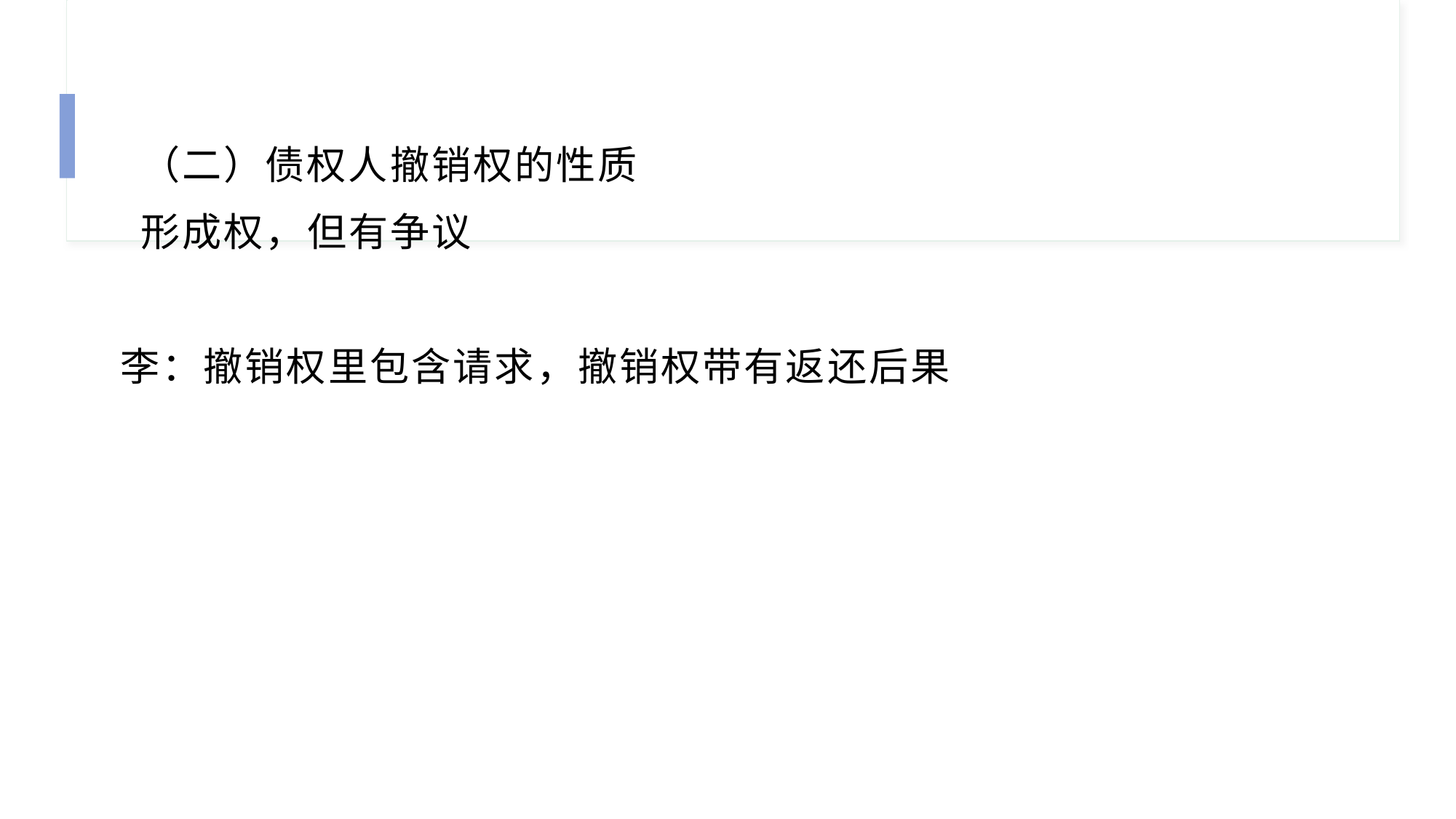

（二）债权人撤销权的性质
 形成权，但有争议

李：撤销权里包含请求，撤销权带有返还后果